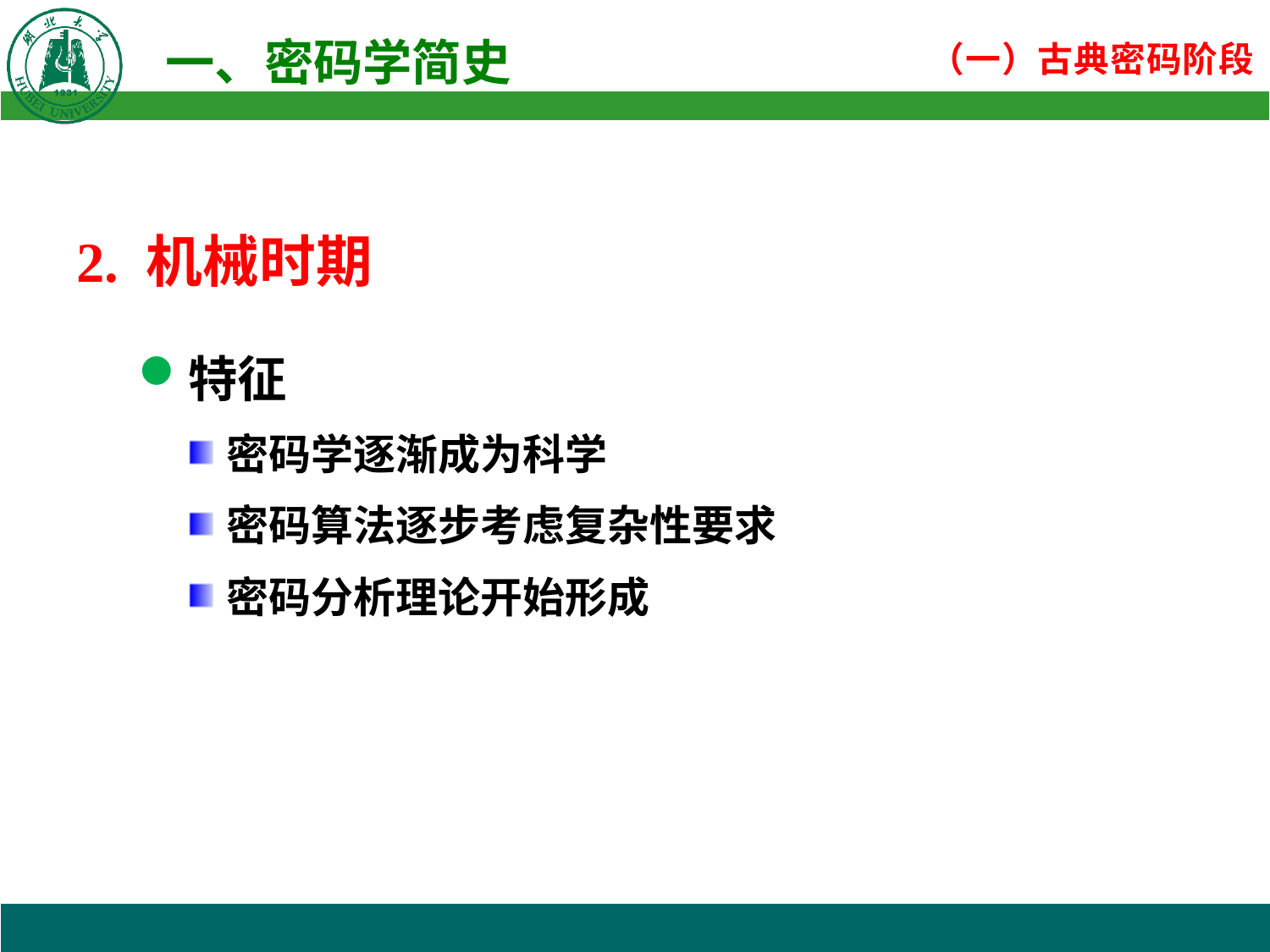

2. 机械时期
特征
密码学逐渐成为科学
密码算法逐步考虑复杂性要求
密码分析理论开始形成